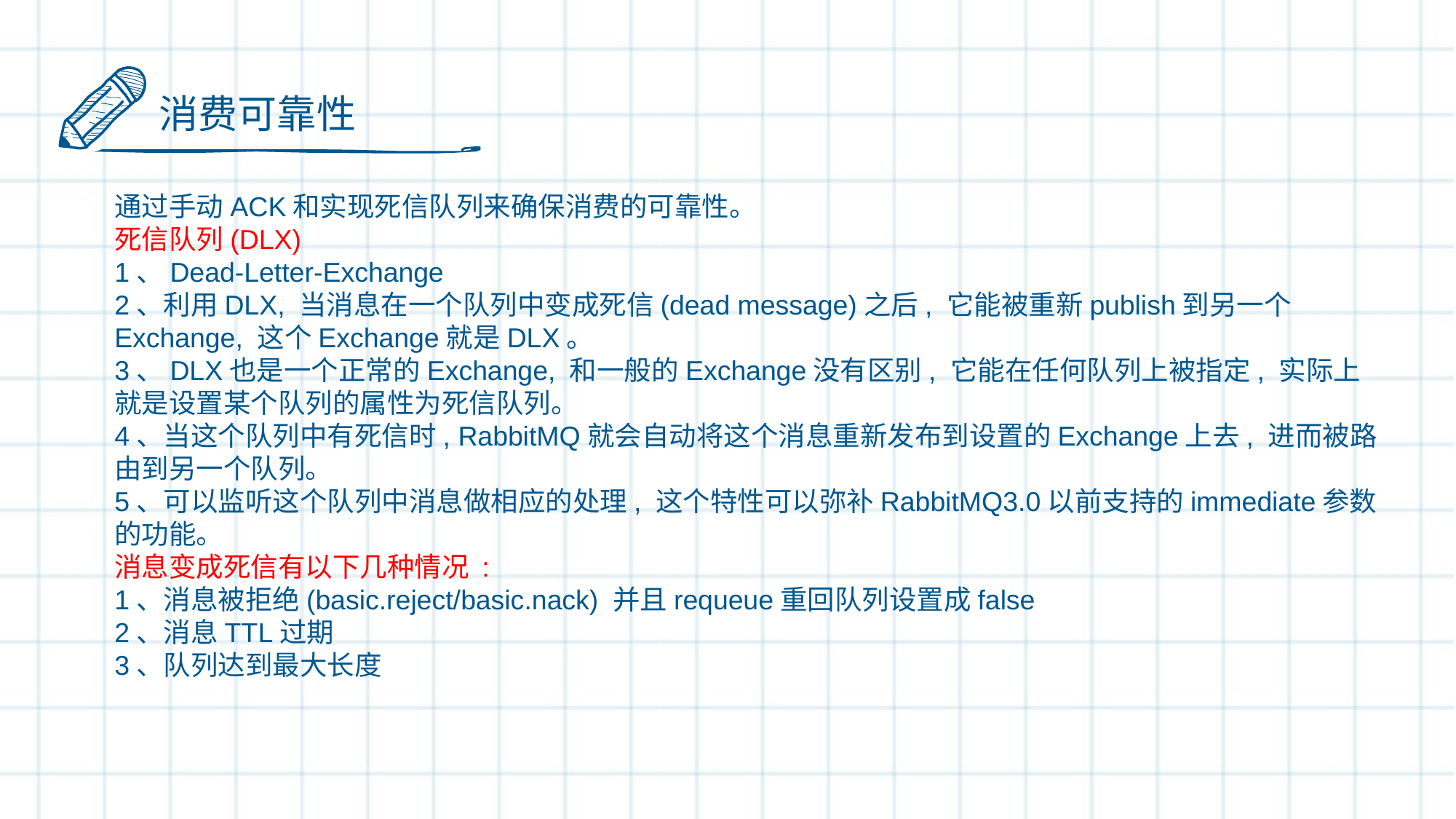

消费可靠性

通过手动ACK和实现死信队列来确保消费的可靠性。
死信队列(DLX)
1、Dead-Letter-Exchange
2、利用DLX, 当消息在一个队列中变成死信(dead message)之后, 它能被重新publish到另一个Exchange, 这个Exchange就是DLX。
3、DLX也是一个正常的Exchange, 和一般的Exchange没有区别, 它能在任何队列上被指定, 实际上就是设置某个队列的属性为死信队列。
4、当这个队列中有死信时, RabbitMQ就会自动将这个消息重新发布到设置的Exchange上去, 进而被路由到另一个队列。
5、可以监听这个队列中消息做相应的处理, 这个特性可以弥补RabbitMQ3.0以前支持的immediate参数的功能。
消息变成死信有以下几种情况 :
1、消息被拒绝(basic.reject/basic.nack) 并且requeue重回队列设置成false
2、消息TTL过期
3、队列达到最大长度